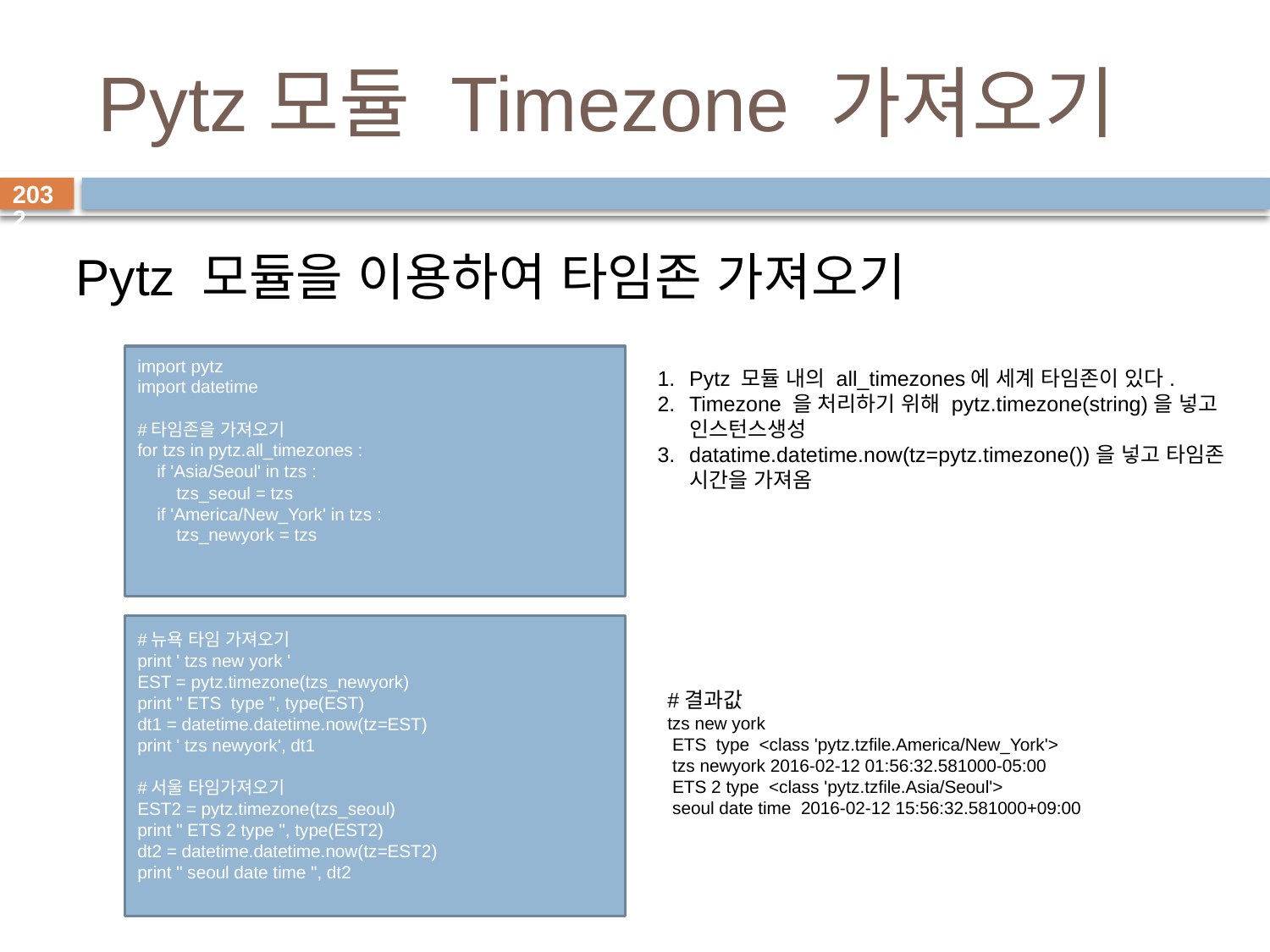

# Pytz모듈 Timezone 가져오기
2032
Pytz 모듈을 이용하여 타임존 가져오기
import pytz
import datetime

#타임존을 가져오기
for tzs in pytz.all_timezones :
    if 'Asia/Seoul' in tzs :
        tzs_seoul = tzs
    if 'America/New_York' in tzs :
        tzs_newyork = tzs

Pytz 모듈 내의 all_timezones에 세계 타임존이 있다.
Timezone 을 처리하기 위해 pytz.timezone(string)을 넣고 인스턴스생성
datatime.datetime.now(tz=pytz.timezone())을 넣고 타임존 시간을 가져옴

#뉴욕 타임 가져오기
print ' tzs new york '
EST = pytz.timezone(tzs_newyork)
print " ETS  type ", type(EST)
dt1 = datetime.datetime.now(tz=EST)
print ' tzs newyork', dt1

#서울 타임가져오기
EST2 = pytz.timezone(tzs_seoul)
print " ETS 2 type ", type(EST2)
dt2 = datetime.datetime.now(tz=EST2)
print " seoul date time ", dt2

#결과값
tzs new york
 ETS  type  <class 'pytz.tzfile.America/New_York'>
 tzs newyork 2016-02-12 01:56:32.581000-05:00
 ETS 2 type  <class 'pytz.tzfile.Asia/Seoul'>
 seoul date time  2016-02-12 15:56:32.581000+09:00